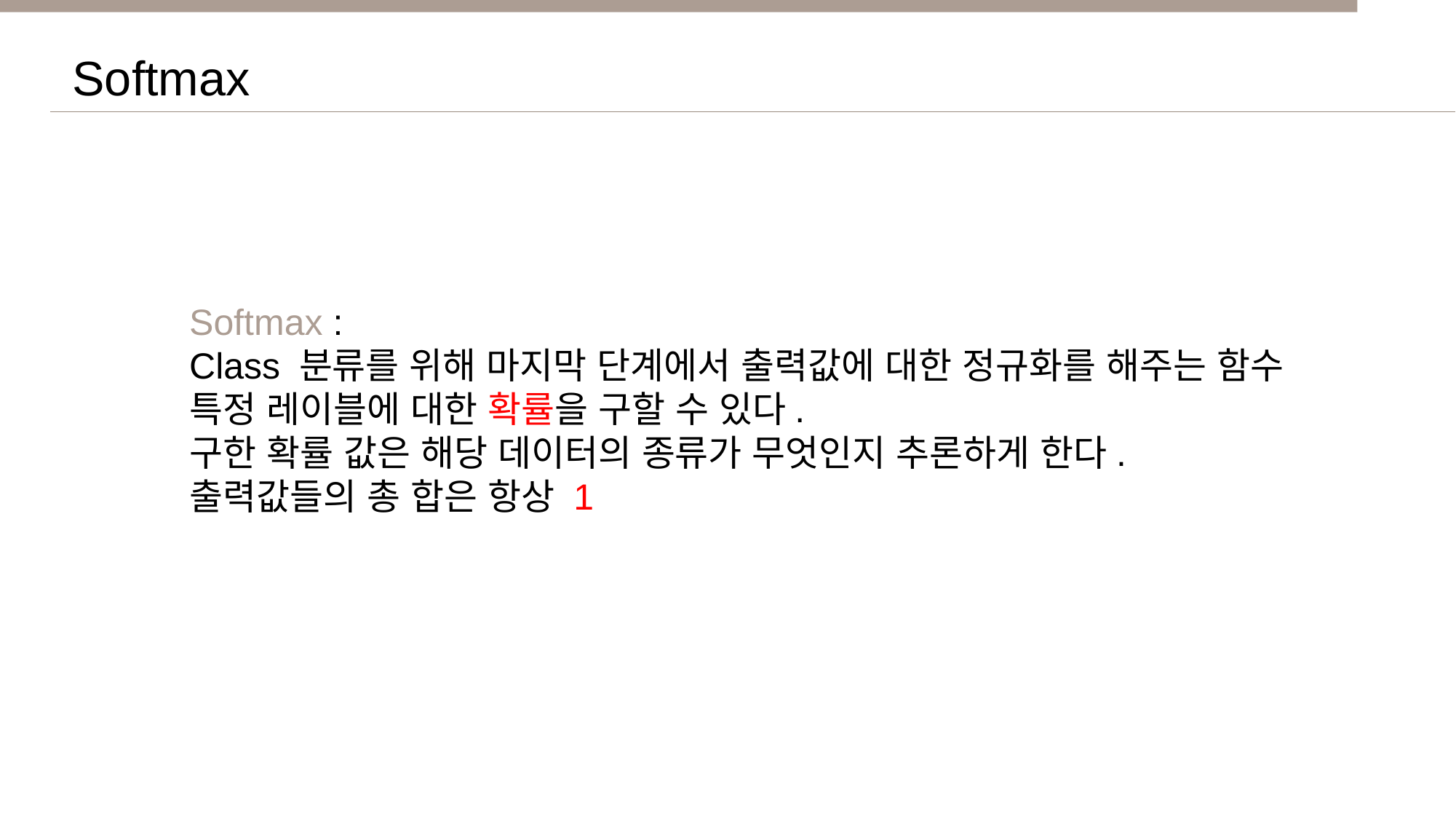

Softmax
Softmax :
Class 분류를 위해 마지막 단계에서 출력값에 대한 정규화를 해주는 함수
특정 레이블에 대한 확률을 구할 수 있다.
구한 확률 값은 해당 데이터의 종류가 무엇인지 추론하게 한다.
출력값들의 총 합은 항상 1